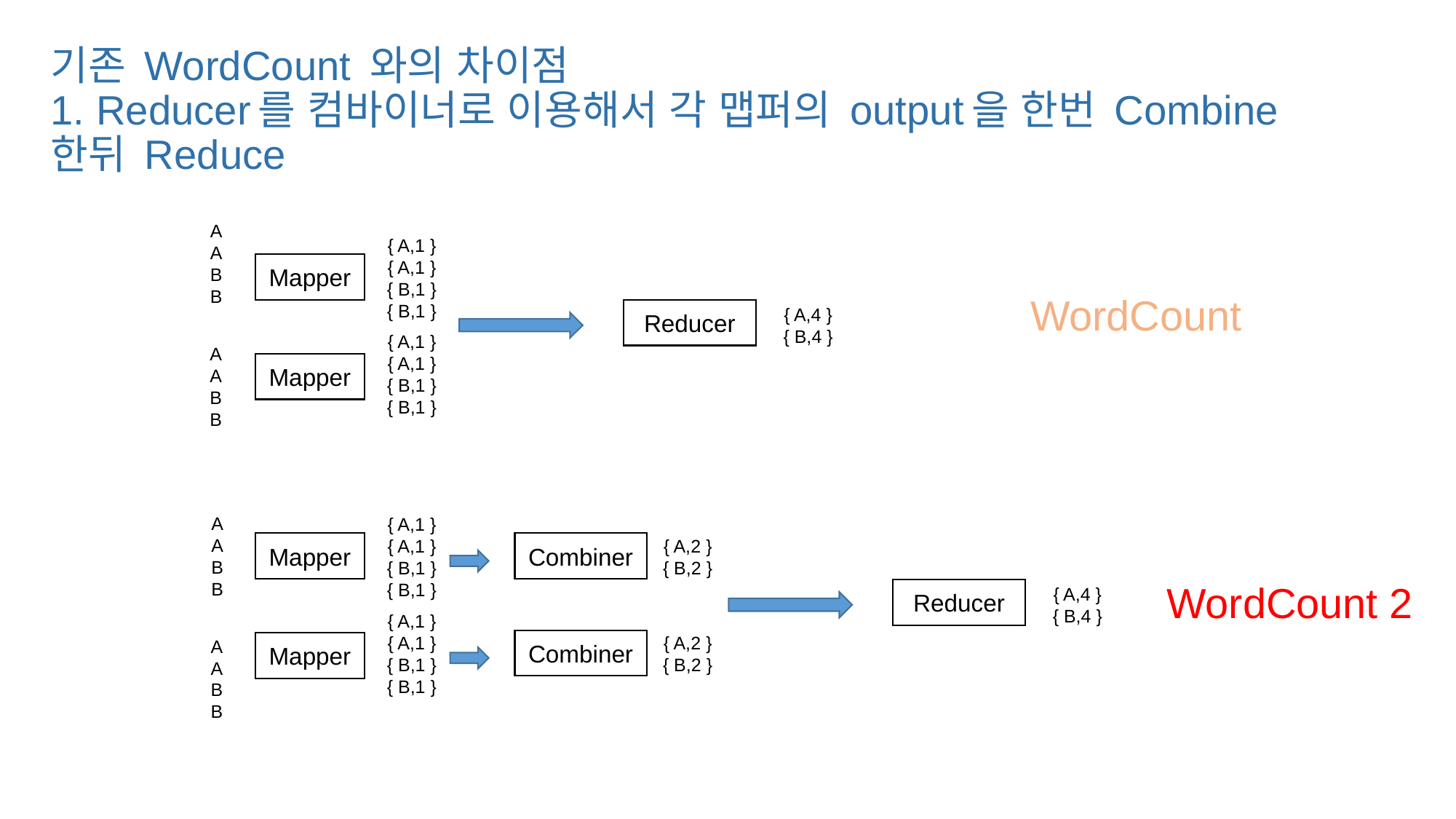

# 기존 WordCount 와의 차이점 1. Reducer를 컴바이너로 이용해서 각 맵퍼의 output을 한번 Combine 한뒤 Reduce
A
A
B
B
{ A,1 }
{ A,1 }
{ B,1 }
{ B,1 }
Mapper
{ A,4 }
{ B,4 }
WordCount
Reducer

{ A,1 }
{ A,1 }
{ B,1 }
{ B,1 }
A
A
B
B
Mapper
A
A
B
B
{ A,1 }
{ A,1 }
{ B,1 }
{ B,1 }
{ A,2 }
{ B,2 }
Mapper
Combiner

{ A,4 }
{ B,4 }
WordCount 2
Reducer

{ A,1 }
{ A,1 }
{ B,1 }
{ B,1 }
{ A,2 }
{ B,2 }
A
A
B
B
Combiner
Mapper